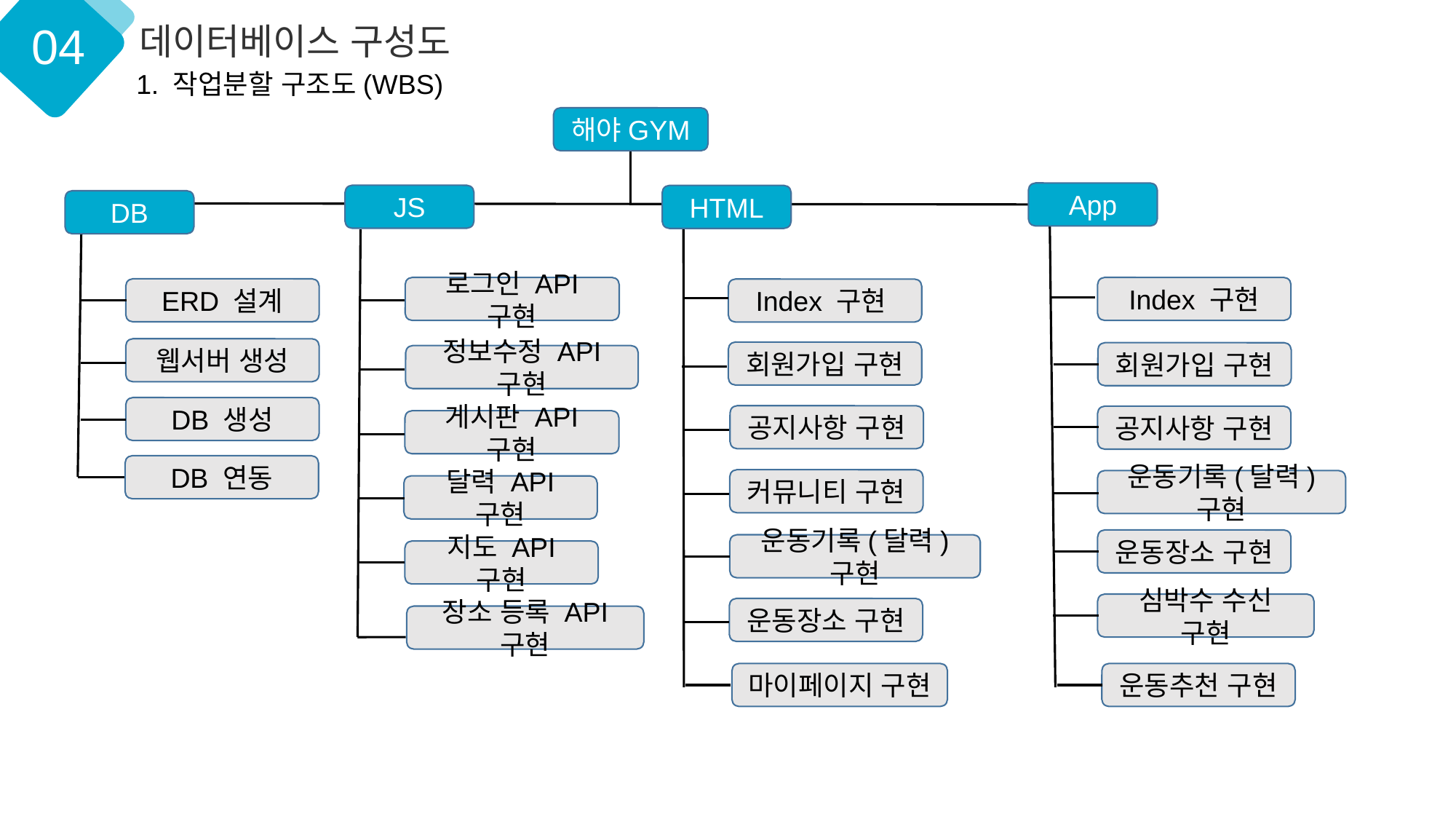

04
데이터베이스 구성도
1. 작업분할 구조도(WBS)
해야GYM
App
JS
HTML
DB
로그인 API 구현
Index 구현
ERD 설계
Index 구현
웹서버 생성
회원가입 구현
회원가입 구현
정보수정 API 구현
DB 생성
공지사항 구현
공지사항 구현
게시판 API 구현
DB 연동
커뮤니티 구현
운동기록(달력) 구현
달력 API 구현
운동장소 구현
운동기록(달력) 구현
지도 API 구현
심박수 수신 구현
운동장소 구현
장소 등록 API 구현
마이페이지 구현
운동추천 구현